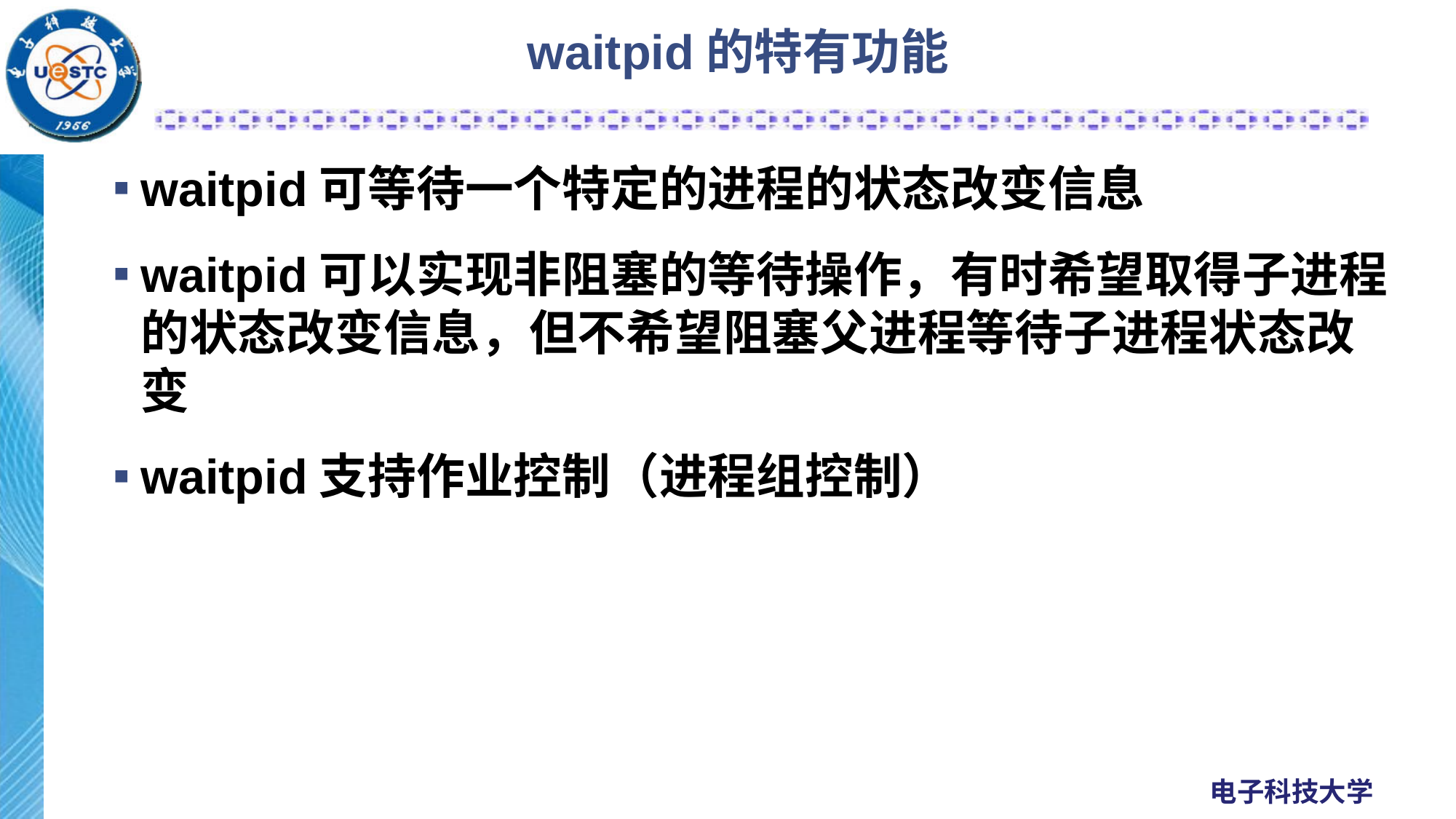

# waitpid的特有功能
waitpid可等待一个特定的进程的状态改变信息
waitpid可以实现非阻塞的等待操作，有时希望取得子进程的状态改变信息，但不希望阻塞父进程等待子进程状态改变
waitpid支持作业控制（进程组控制）